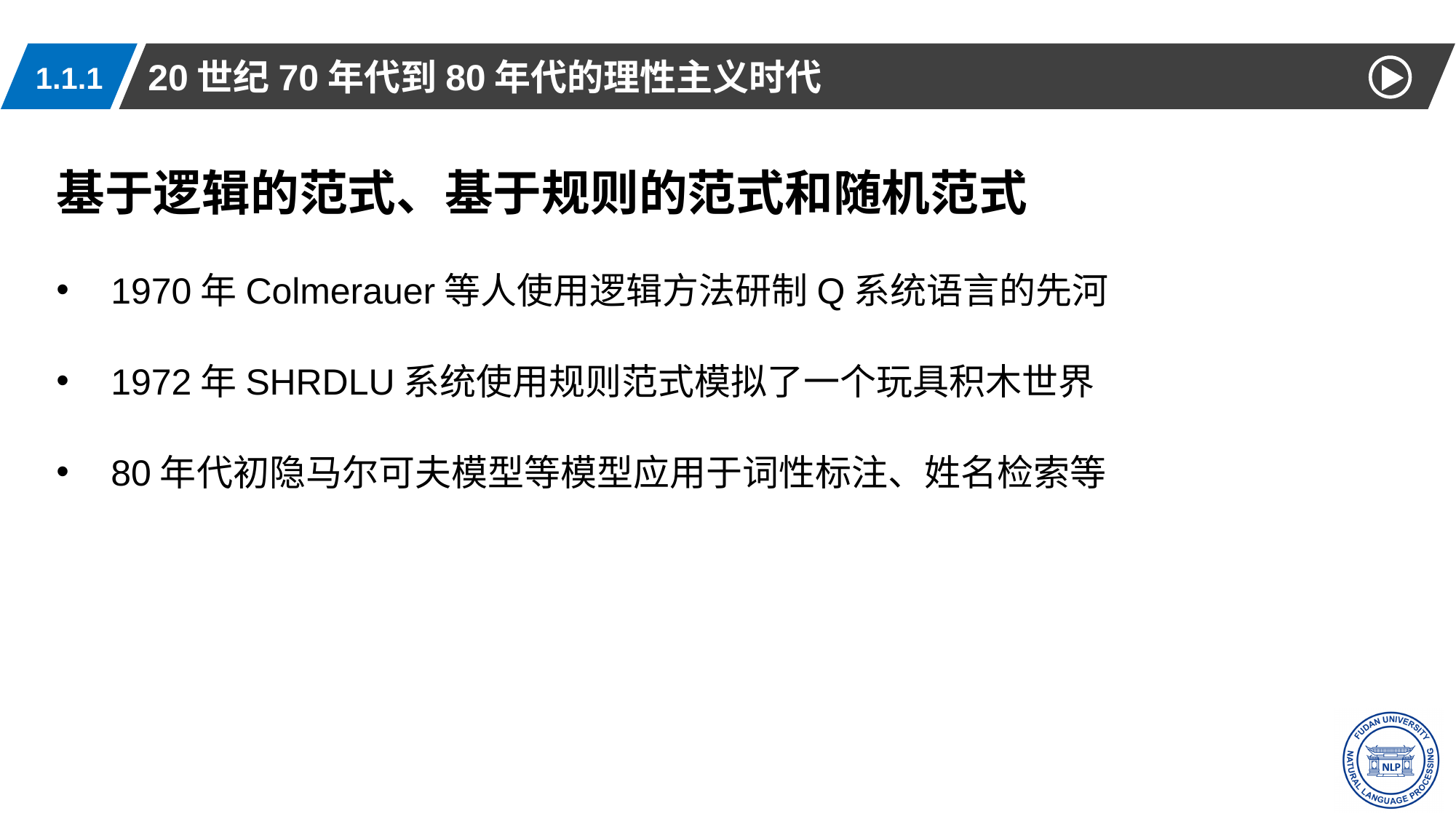

20世纪70年代到80年代的理性主义时代
1.1.1

基于逻辑的范式、基于规则的范式和随机范式
1970年Colmerauer等人使用逻辑方法研制Q系统语言的先河
1972年SHRDLU系统使用规则范式模拟了一个玩具积木世界
80年代初隐马尔可夫模型等模型应用于词性标注、姓名检索等
9